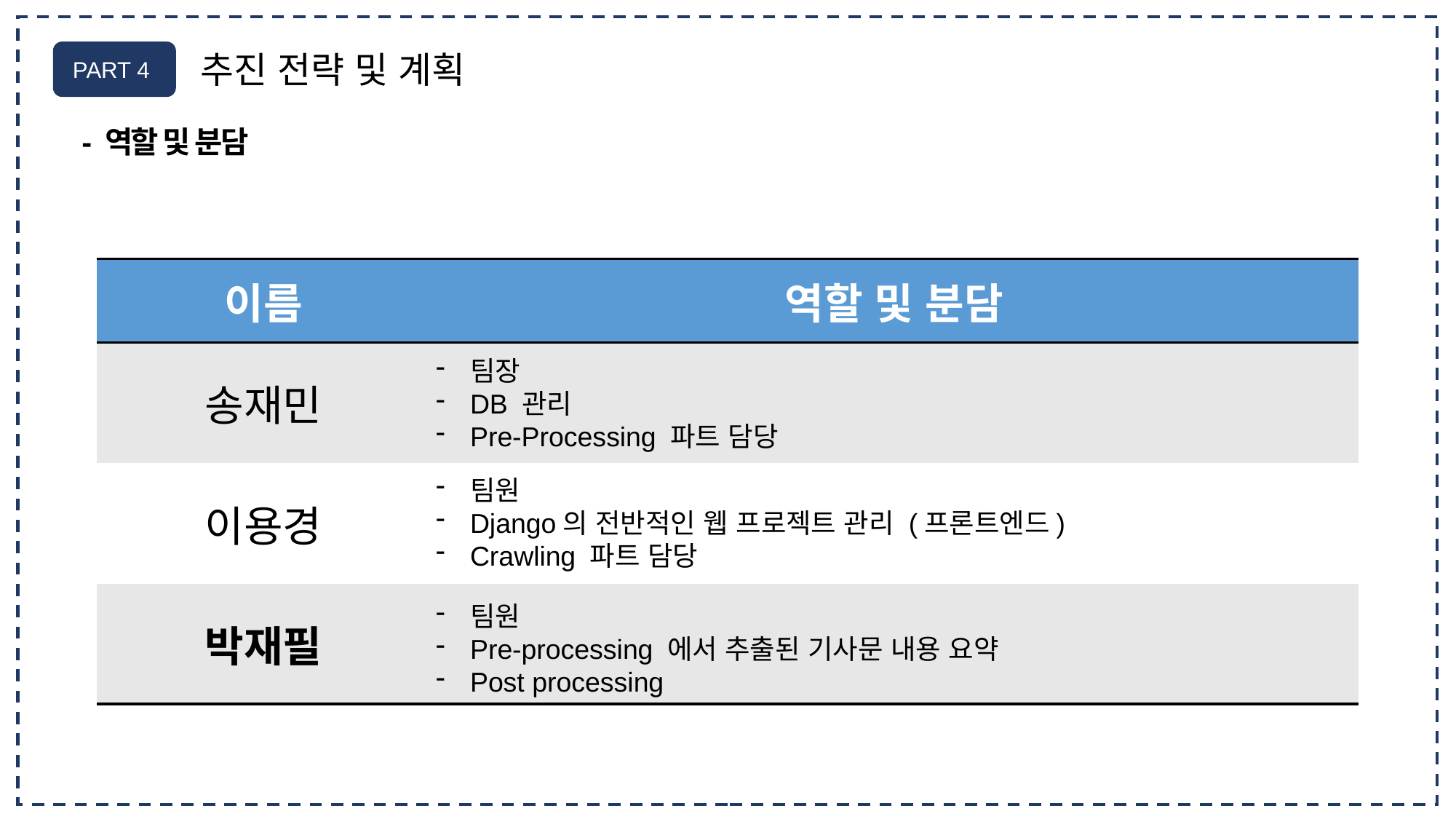

PART 4
추진 전략 및 계획
- 역할 및 분담
| 이름 | 역할 및 분담 |
| --- | --- |
| 송재민 |  |
| 이용경 |  |
| 박재필 |  |
팀장
DB 관리
Pre-Processing 파트 담당
팀원
Django의 전반적인 웹 프로젝트 관리 (프론트엔드)
Crawling 파트 담당
팀원
Pre-processing 에서 추출된 기사문 내용 요약
Post processing